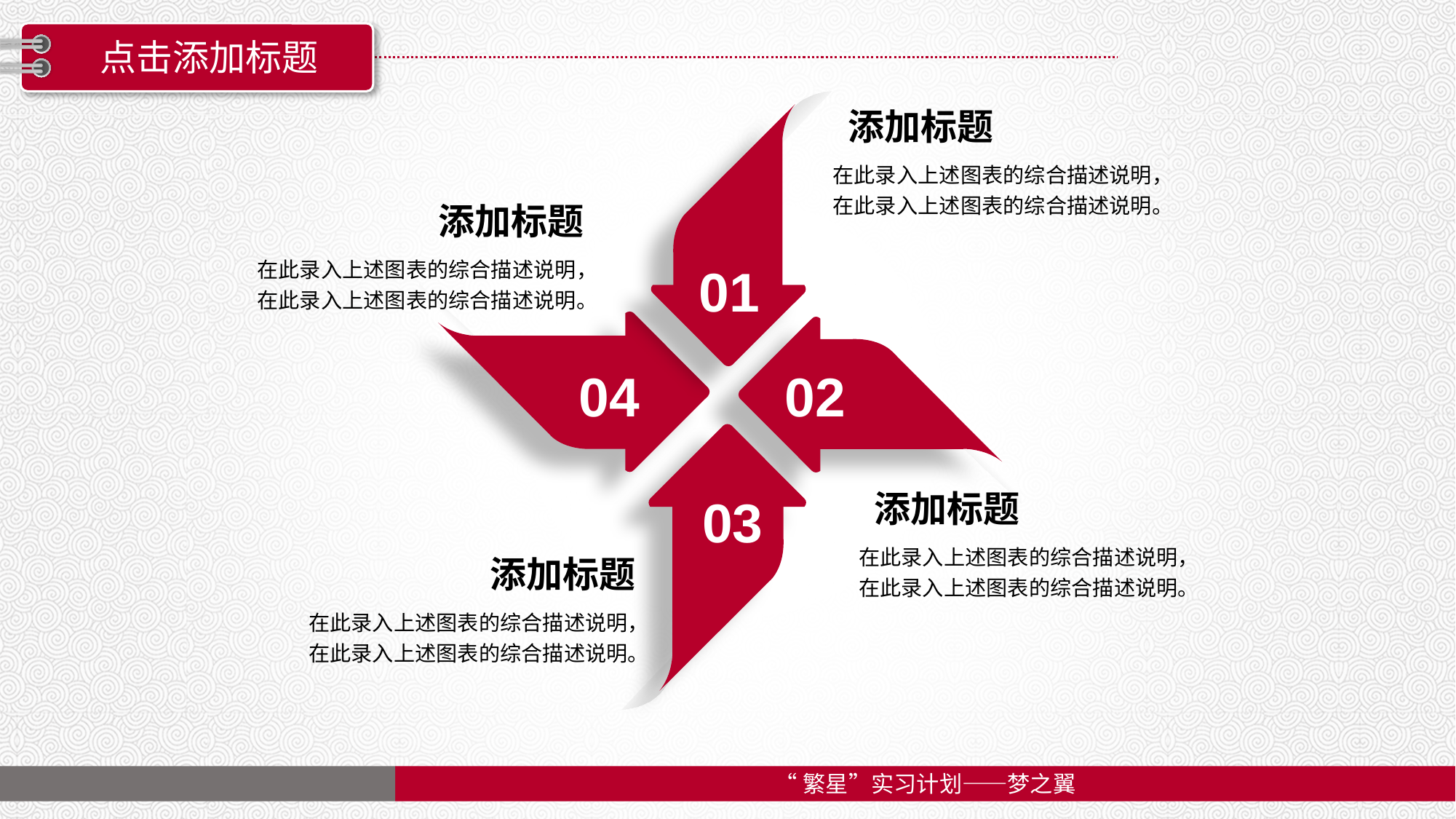

点击添加标题

添加标题
在此录入上述图表的综合描述说明，在此录入上述图表的综合描述说明。

添加标题
在此录入上述图表的综合描述说明，在此录入上述图表的综合描述说明。
01

04
02

添加标题
03
在此录入上述图表的综合描述说明，在此录入上述图表的综合描述说明。
添加标题
在此录入上述图表的综合描述说明，在此录入上述图表的综合描述说明。